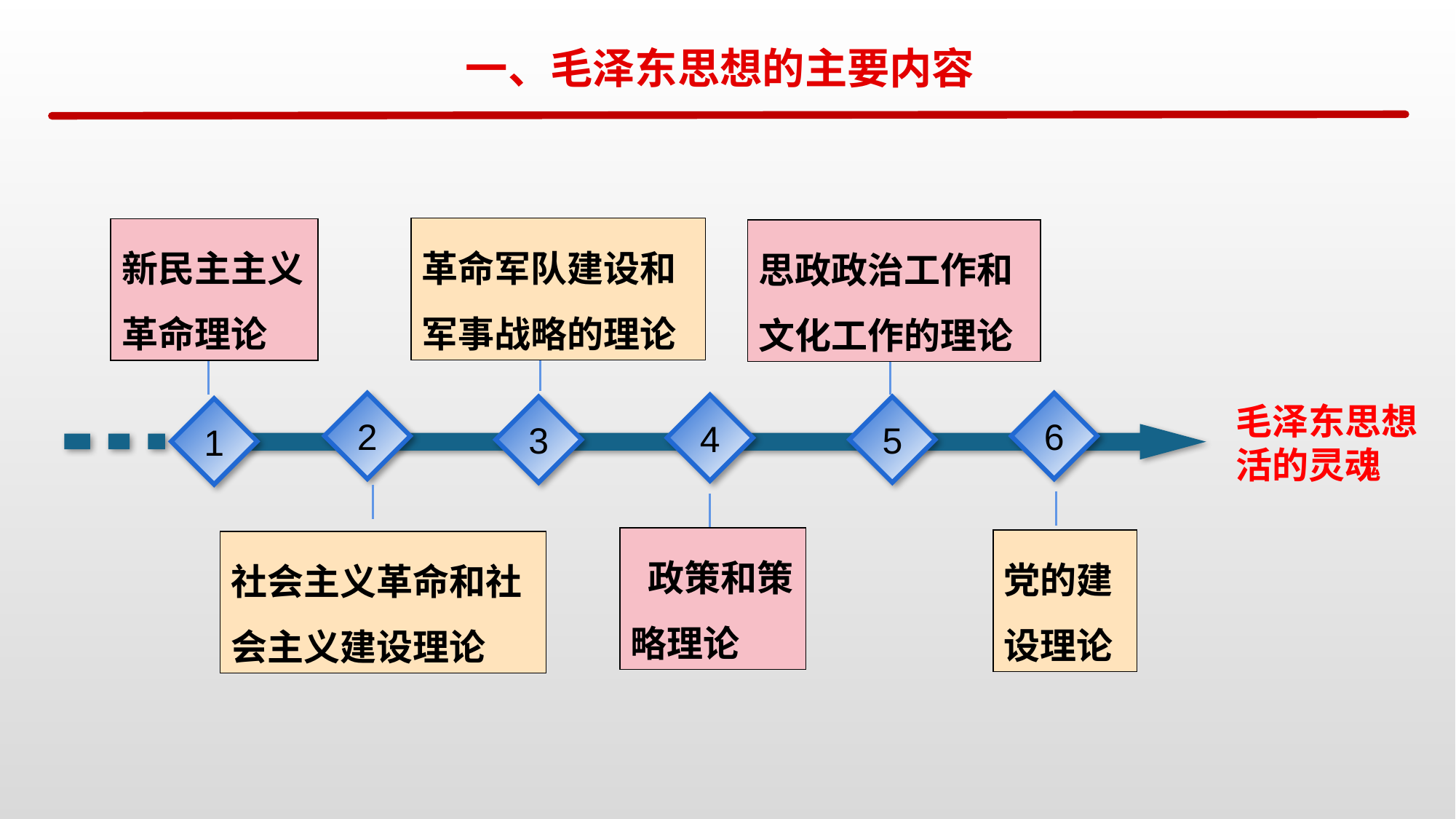

一、毛泽东思想的主要内容
革命军队建设和军事战略的理论
新民主主义革命理论
思政政治工作和文化工作的理论
2
6
毛泽东思想活的灵魂
4
3
5
1

 政策和策略理论
党的建设理论
社会主义革命和社会主义建设理论